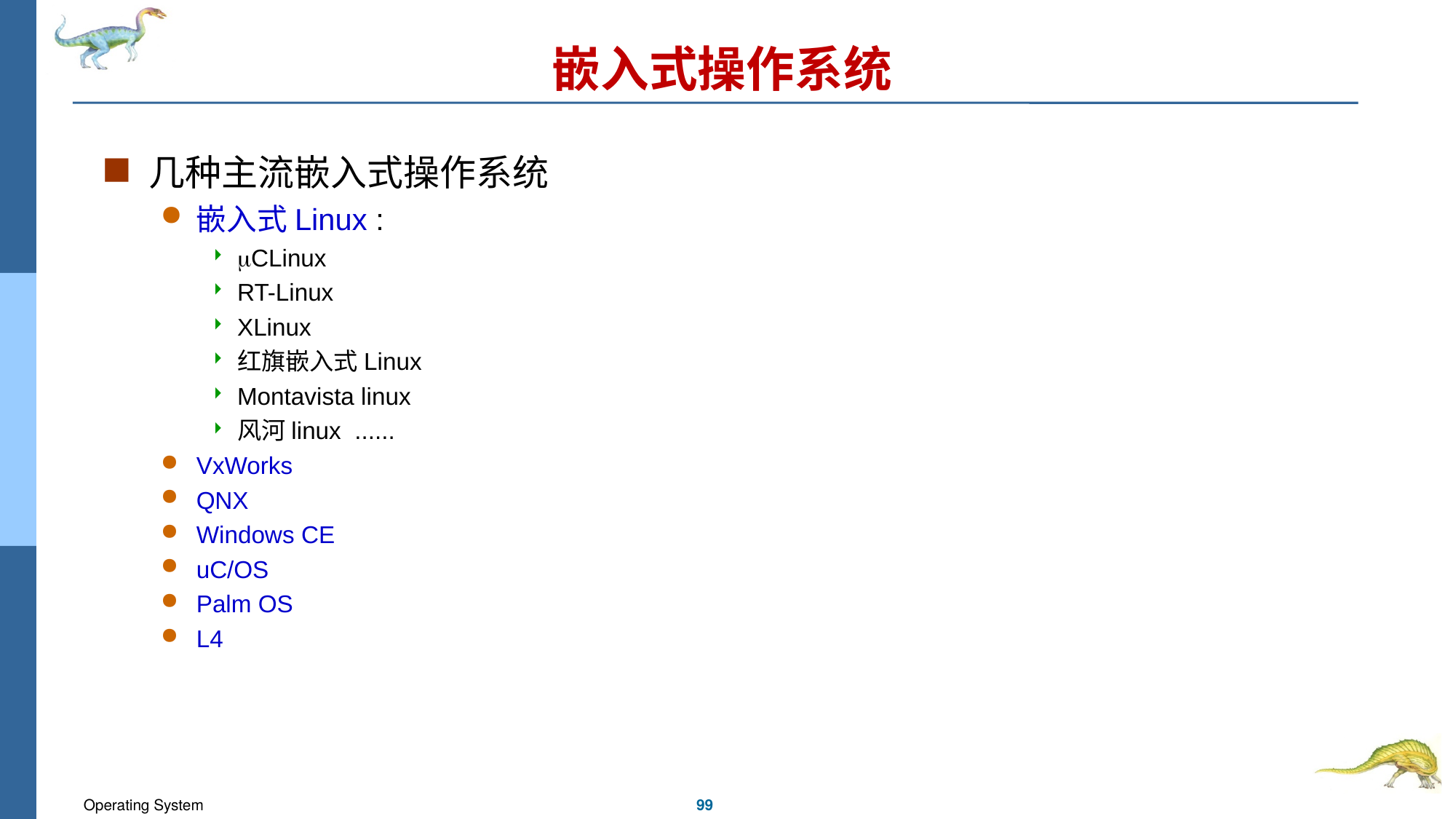

# 嵌入式操作系统
几种主流嵌入式操作系统
嵌入式Linux :
μCLinux
RT-Linux
XLinux
红旗嵌入式Linux
Montavista linux
风河linux  ......
VxWorks
QNX
Windows CE
uC/OS
Palm OS
L4